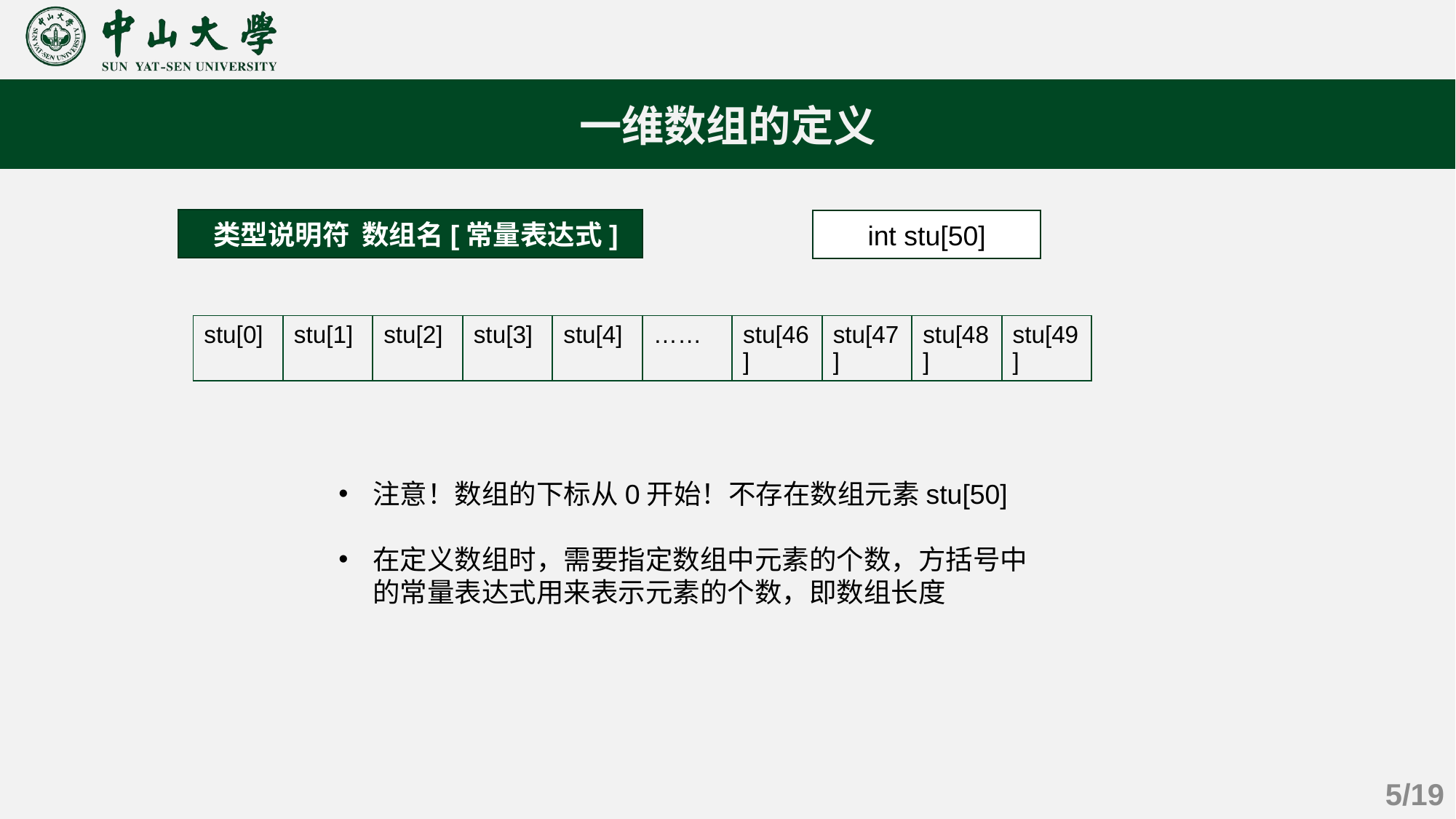

一维数组的定义
类型说明符  数组名[常量表达式]
int stu[50]
| stu[0] | stu[1] | stu[2] | stu[3] | stu[4] | …… | stu[46] | stu[47] | stu[48] | stu[49] |
| --- | --- | --- | --- | --- | --- | --- | --- | --- | --- |
注意！数组的下标从0开始！不存在数组元素stu[50]

在定义数组时，需要指定数组中元素的个数，方括号中的常量表达式用来表示元素的个数，即数组长度

5/19